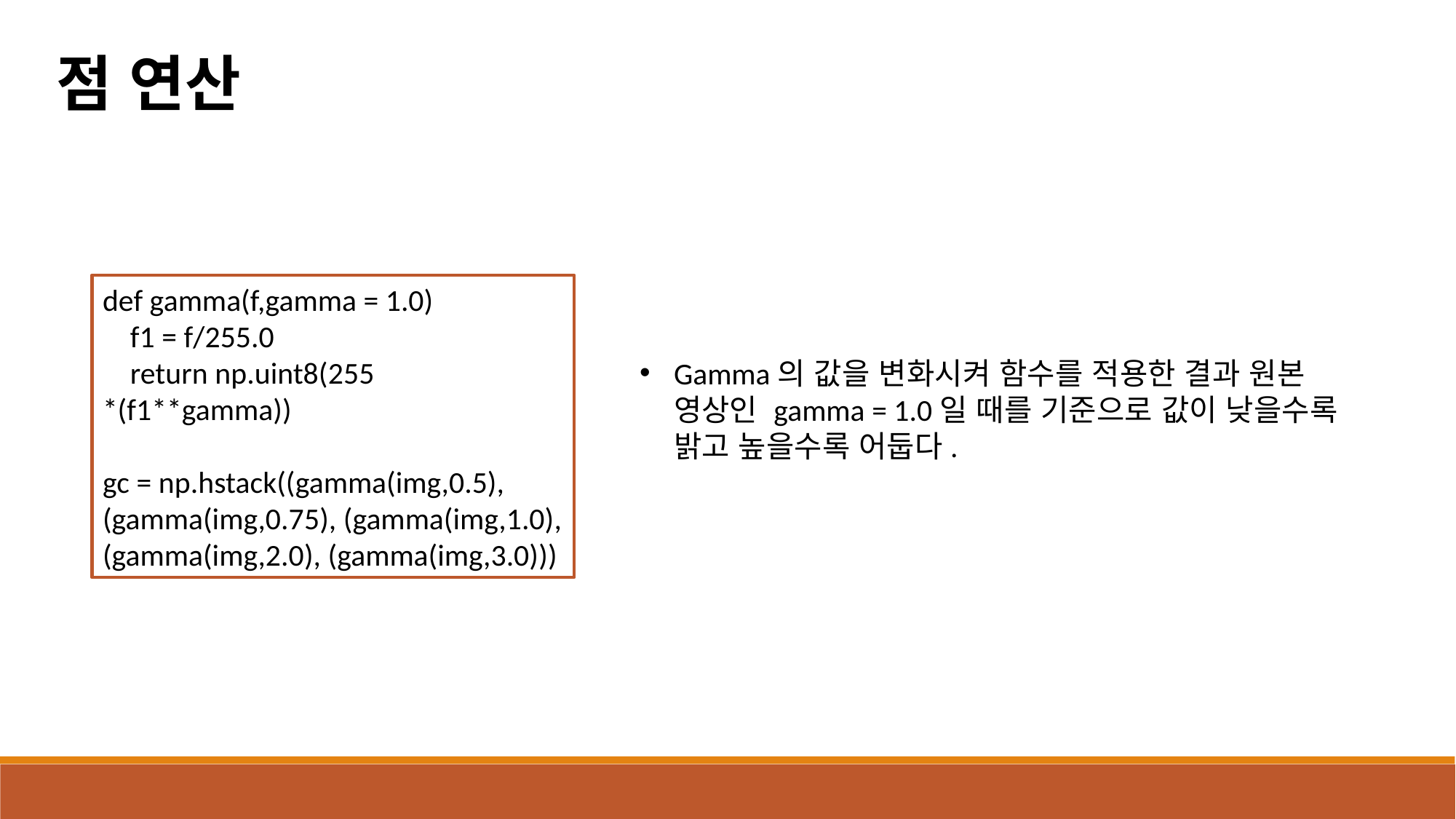

점 연산
def gamma(f,gamma = 1.0)
    f1 = f/255.0
    return np.uint8(255 *(f1**gamma))

gc = np.hstack((gamma(img,0.5), (gamma(img,0.75), (gamma(img,1.0), (gamma(img,2.0), (gamma(img,3.0)))
Gamma의 값을 변화시켜 함수를 적용한 결과 원본 영상인 gamma = 1.0일 때를 기준으로 값이 낮을수록 밝고 높을수록 어둡다.